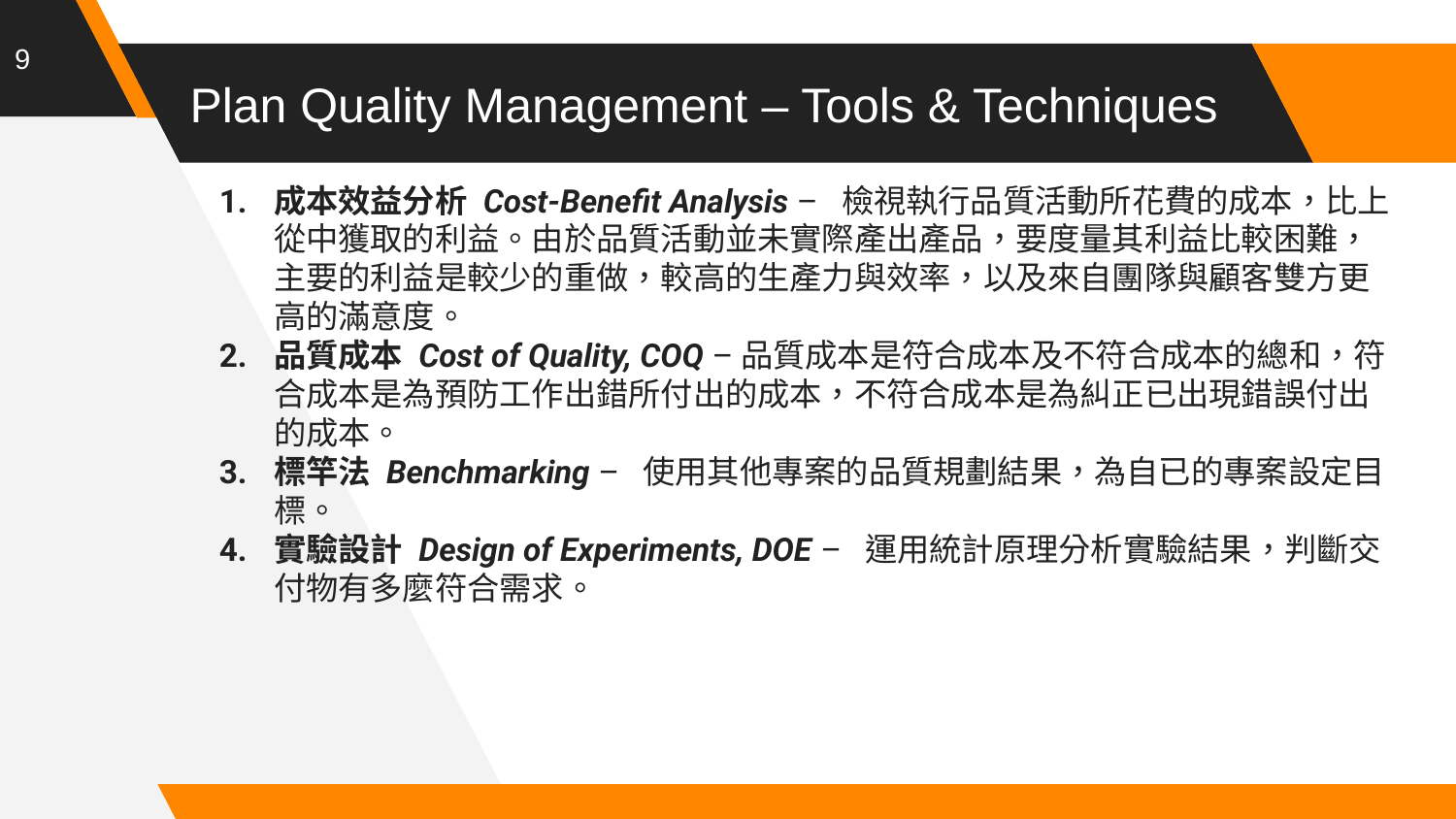

9
# Plan Quality Management – Tools & Techniques
成本效益分析 Cost-Benefit Analysis –  檢視執行品質活動所花費的成本，比上從中獲取的利益。由於品質活動並未實際產出產品，要度量其利益比較困難，主要的利益是較少的重做，較高的生產力與效率，以及來自團隊與顧客雙方更高的滿意度。
品質成本 Cost of Quality, COQ –品質成本是符合成本及不符合成本的總和，符合成本是為預防工作出錯所付出的成本，不符合成本是為糾正已出現錯誤付出的成本。
標竿法 Benchmarking –  使用其他專案的品質規劃結果，為自已的專案設定目標。
實驗設計 Design of Experiments, DOE –  運用統計原理分析實驗結果，判斷交付物有多麼符合需求。